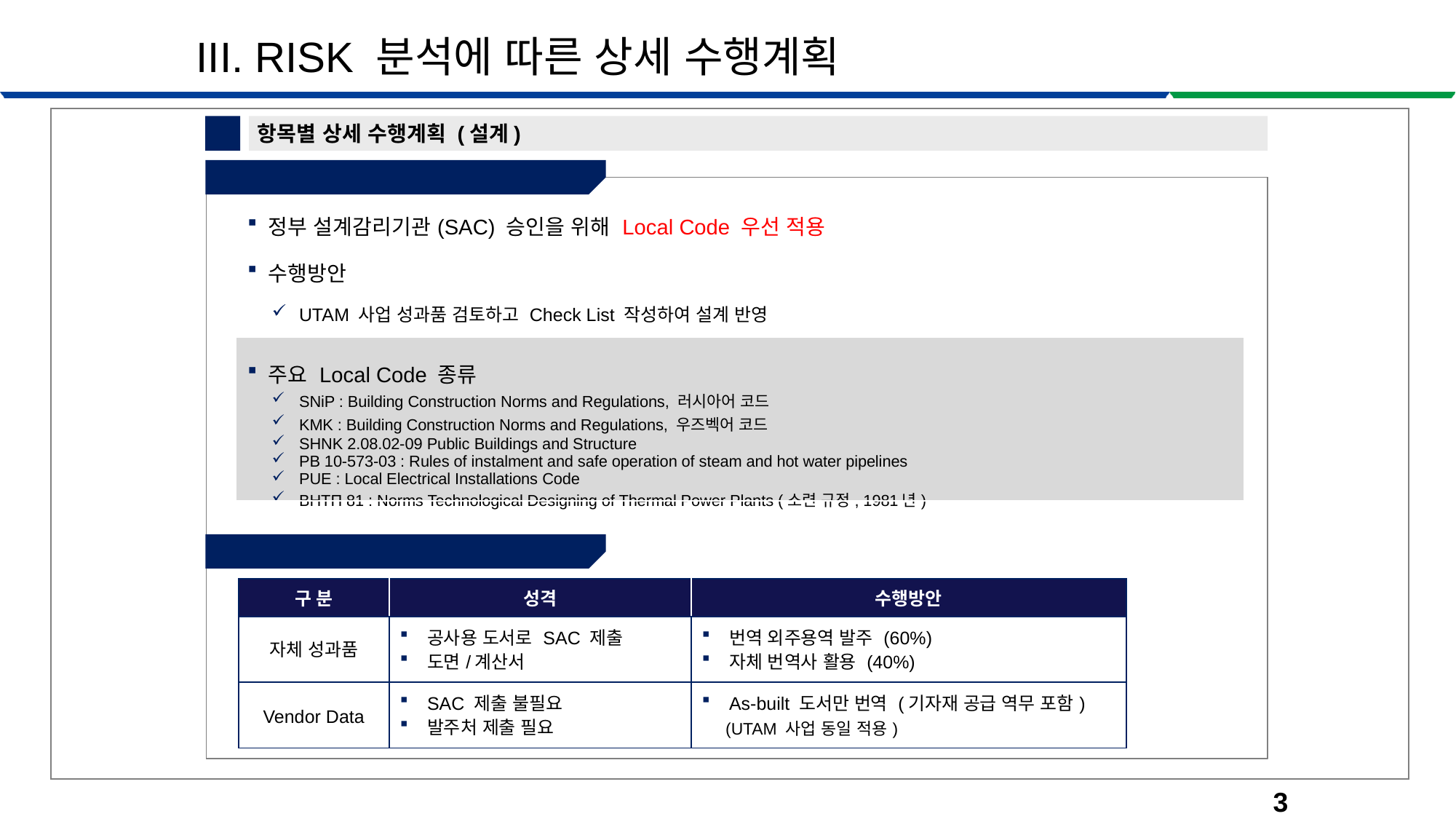

III. RISK 분석에 따른 상세 수행계획
3
항목별 상세 수행계획 (설계)
②-1 현지화 설계 / Local 규정 적용

| 정부 설계감리기관(SAC) 승인을 위해 Local Code 우선 적용 수행방안 UTAM 사업 성과품 검토하고 Check List 작성하여 설계 반영 기 수행 사업 정보 활용하여 설계 Risk 사전 조치 |
| --- |
| 주요 Local Code 종류 SNiP : Building Construction Norms and Regulations, 러시아어 코드 KMK : Building Construction Norms and Regulations, 우즈벡어 코드 SHNK 2.08.02-09 Public Buildings and Structure PB 10-573-03 : Rules of instalment and safe operation of steam and hot water pipelines PUE : Local Electrical Installations Code ВНТП 81 : Norms Technological Designing of Thermal Power Plants (소련 규정, 1981년) |
| --- |
②-2 현지화 설계 / 러시아어 번역

| 구 분 | 성격 | 수행방안 |
| --- | --- | --- |
| 자체 성과품 | 공사용 도서로 SAC 제출 도면/계산서 | 번역 외주용역 발주 (60%) 자체 번역사 활용 (40%) |
| Vendor Data | SAC 제출 불필요 발주처 제출 필요 | As-built 도서만 번역 (기자재 공급 역무 포함) (UTAM 사업 동일 적용) |
33